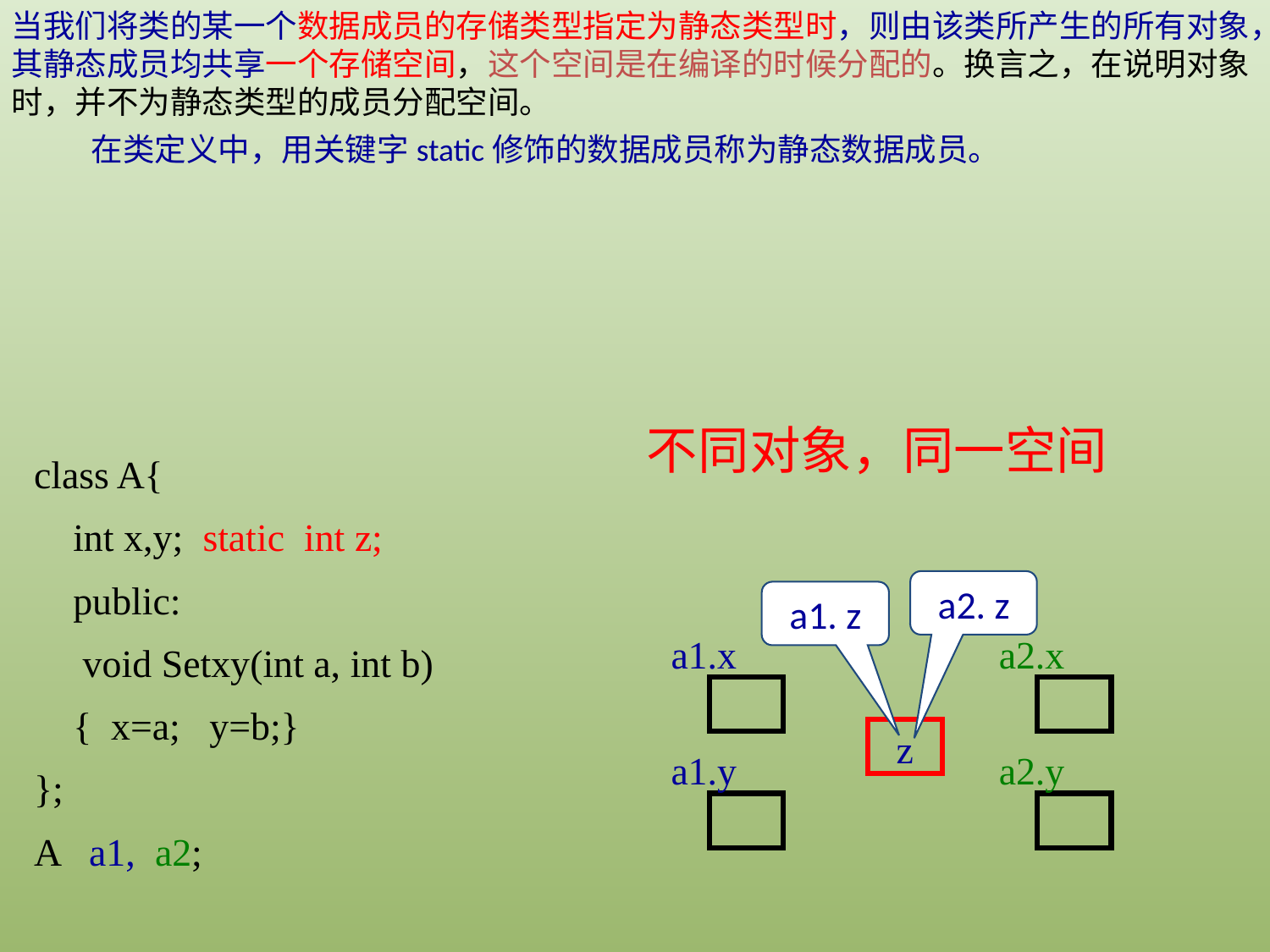

当我们将类的某一个数据成员的存储类型指定为静态类型时，则由该类所产生的所有对象，其静态成员均共享一个存储空间，这个空间是在编译的时候分配的。换言之，在说明对象时，并不为静态类型的成员分配空间。
          在类定义中，用关键字static修饰的数据成员称为静态数据成员。
不同对象，同一空间
class A{
    int x,y;  static  int z;
    public:
     void Setxy(int a, int b)
    {  x=a;   y=b;}
};
A   a1,  a2;
a2. z
a1. z
a1.x

a1.y

a2.x

a2.y

z
814